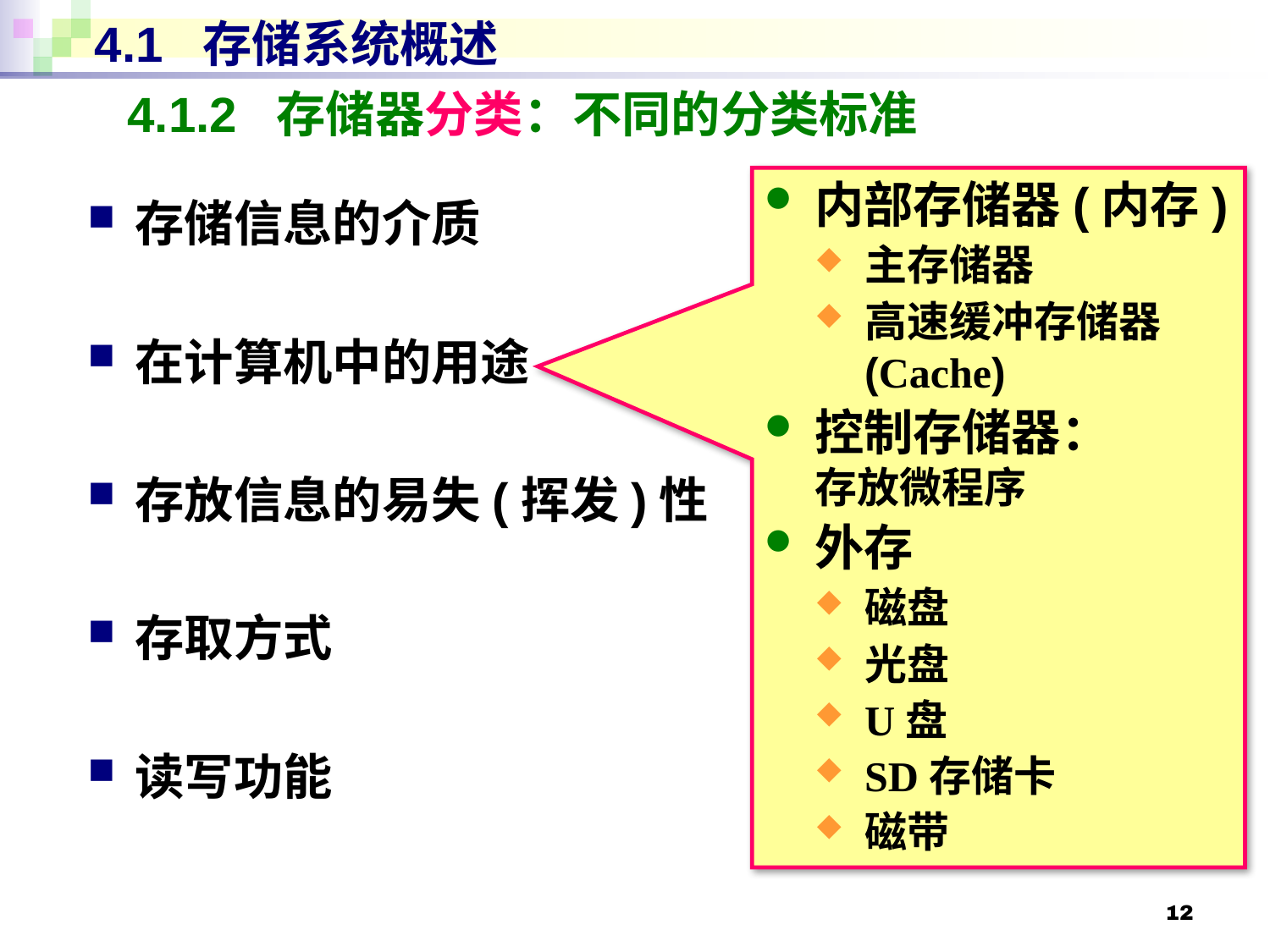

# 4.1  存储系统概述
4.1.2  存储器分类：不同的分类标准
内部存储器(内存)
主存储器
高速缓冲存储器(Cache)
控制存储器：
存放微程序
外存
磁盘
光盘
U盘
SD存储卡
磁带
存储信息的介质

在计算机中的用途

存放信息的易失(挥发)性

存取方式

读写功能
12